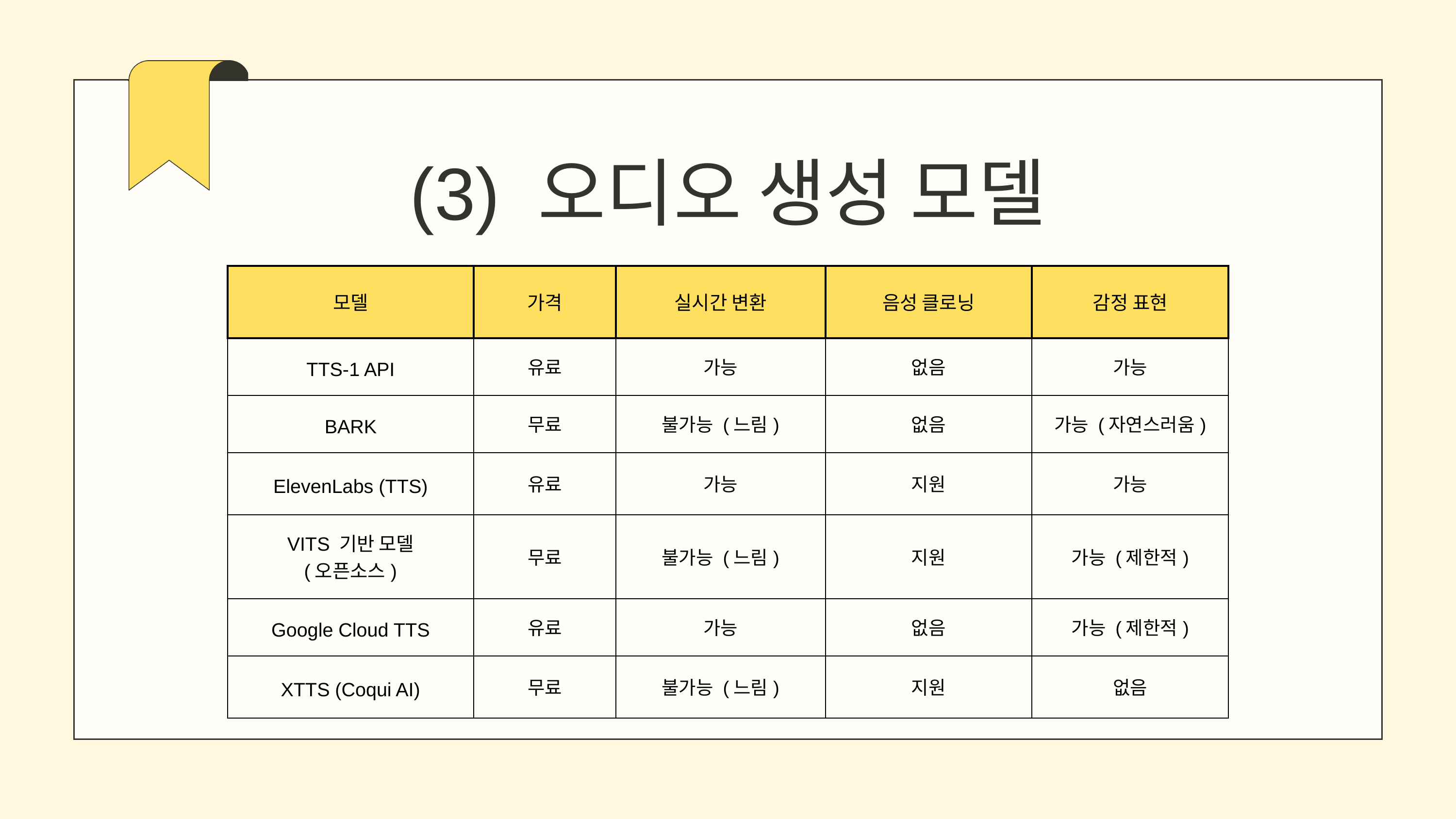

(3) 오디오 생성 모델
| 모델 | 가격 | 실시간 변환 | 음성 클로닝 | 감정 표현 |
| --- | --- | --- | --- | --- |
| TTS-1 API | 유료 | 가능 | 없음 | 가능 |
| BARK | 무료 | 불가능 (느림) | 없음 | 가능 (자연스러움) |
| ElevenLabs (TTS) | 유료 | 가능 | 지원 | 가능 |
| VITS 기반 모델 (오픈소스) | 무료 | 불가능 (느림) | 지원 | 가능 (제한적) |
| Google Cloud TTS | 유료 | 가능 | 없음 | 가능 (제한적) |
| XTTS (Coqui AI) | 무료 | 불가능 (느림) | 지원 | 없음 |